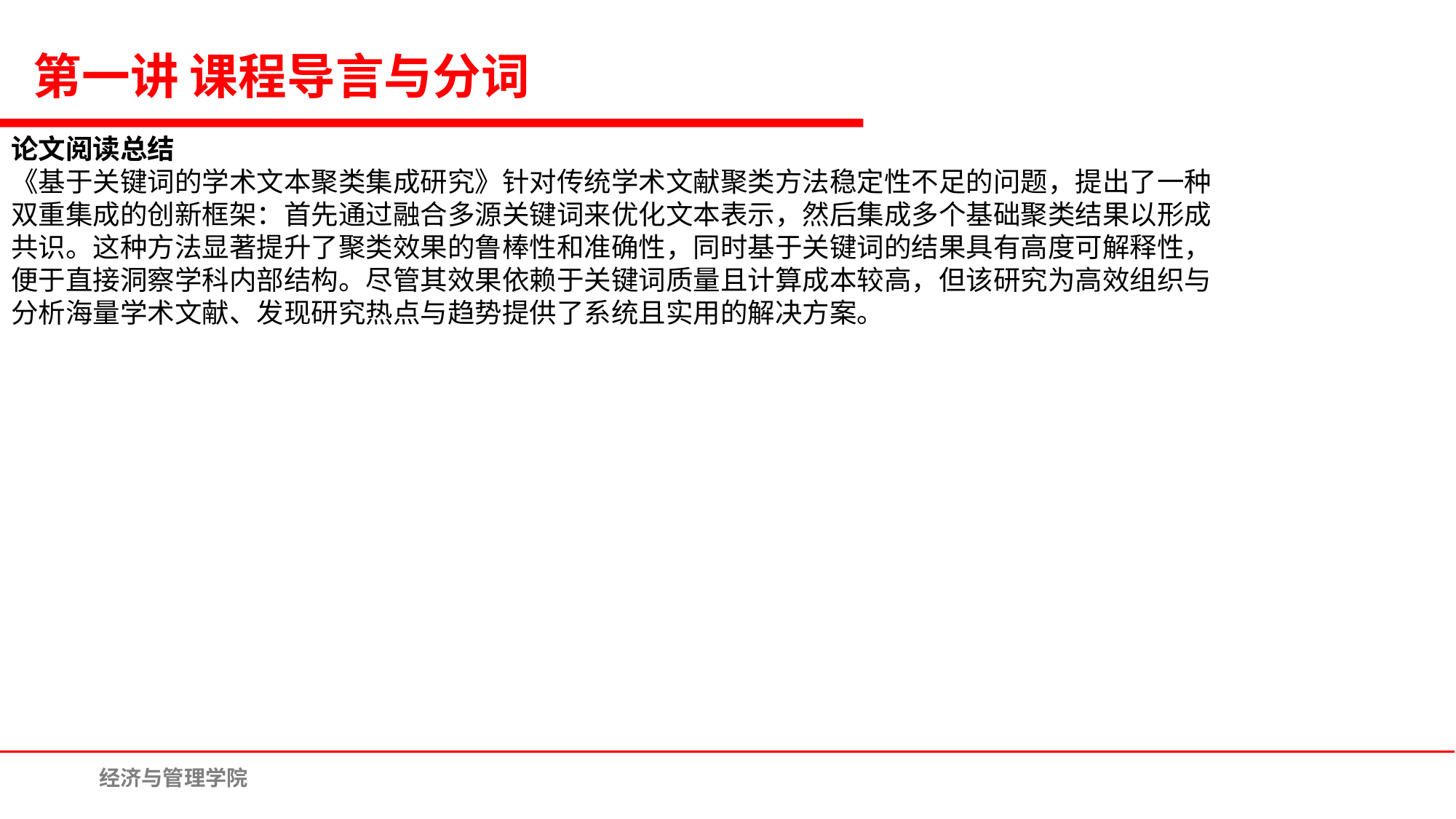

第一讲 课程导言与分词
论文阅读总结
《基于关键词的学术文本聚类集成研究》针对传统学术文献聚类方法稳定性不足的问题，提出了一种双重集成的创新框架：首先通过融合多源关键词来优化文本表示，然后集成多个基础聚类结果以形成共识。这种方法显著提升了聚类效果的鲁棒性和准确性，同时基于关键词的结果具有高度可解释性，便于直接洞察学科内部结构。尽管其效果依赖于关键词质量且计算成本较高，但该研究为高效组织与分析海量学术文献、发现研究热点与趋势提供了系统且实用的解决方案。